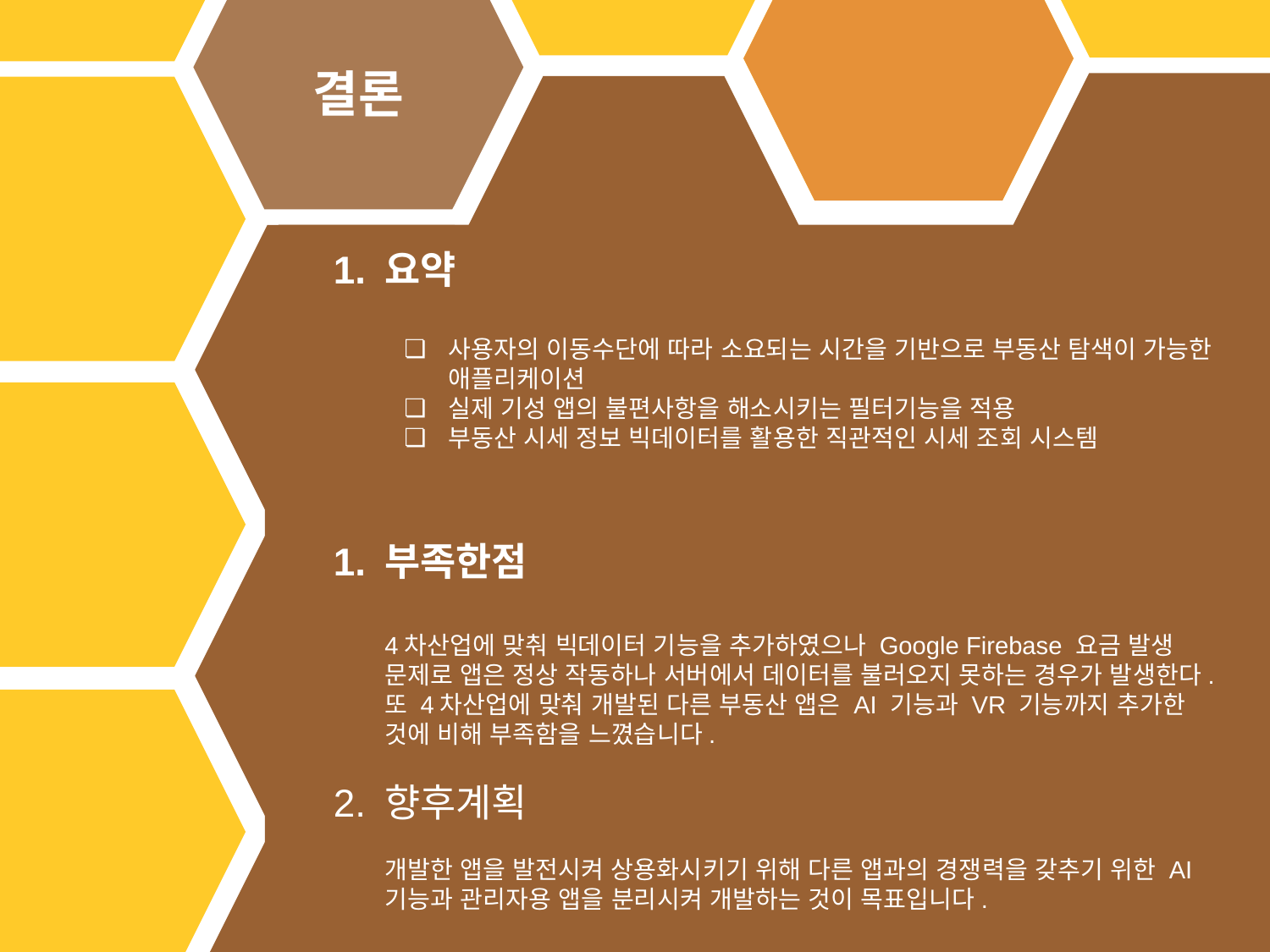

결론

요약

사용자의 이동수단에 따라 소요되는 시간을 기반으로 부동산 탐색이 가능한 애플리케이션
실제 기성 앱의 불편사항을 해소시키는 필터기능을 적용
부동산 시세 정보 빅데이터를 활용한 직관적인 시세 조회 시스템

부족한점

4차산업에 맞춰 빅데이터 기능을 추가하였으나 Google Firebase 요금 발생 문제로 앱은 정상 작동하나 서버에서 데이터를 불러오지 못하는 경우가 발생한다. 또 4차산업에 맞춰 개발된 다른 부동산 앱은 AI 기능과 VR 기능까지 추가한 것에 비해 부족함을 느꼈습니다.

향후계획
개발한 앱을 발전시켜 상용화시키기 위해 다른 앱과의 경쟁력을 갖추기 위한 AI 기능과 관리자용 앱을 분리시켜 개발하는 것이 목표입니다.